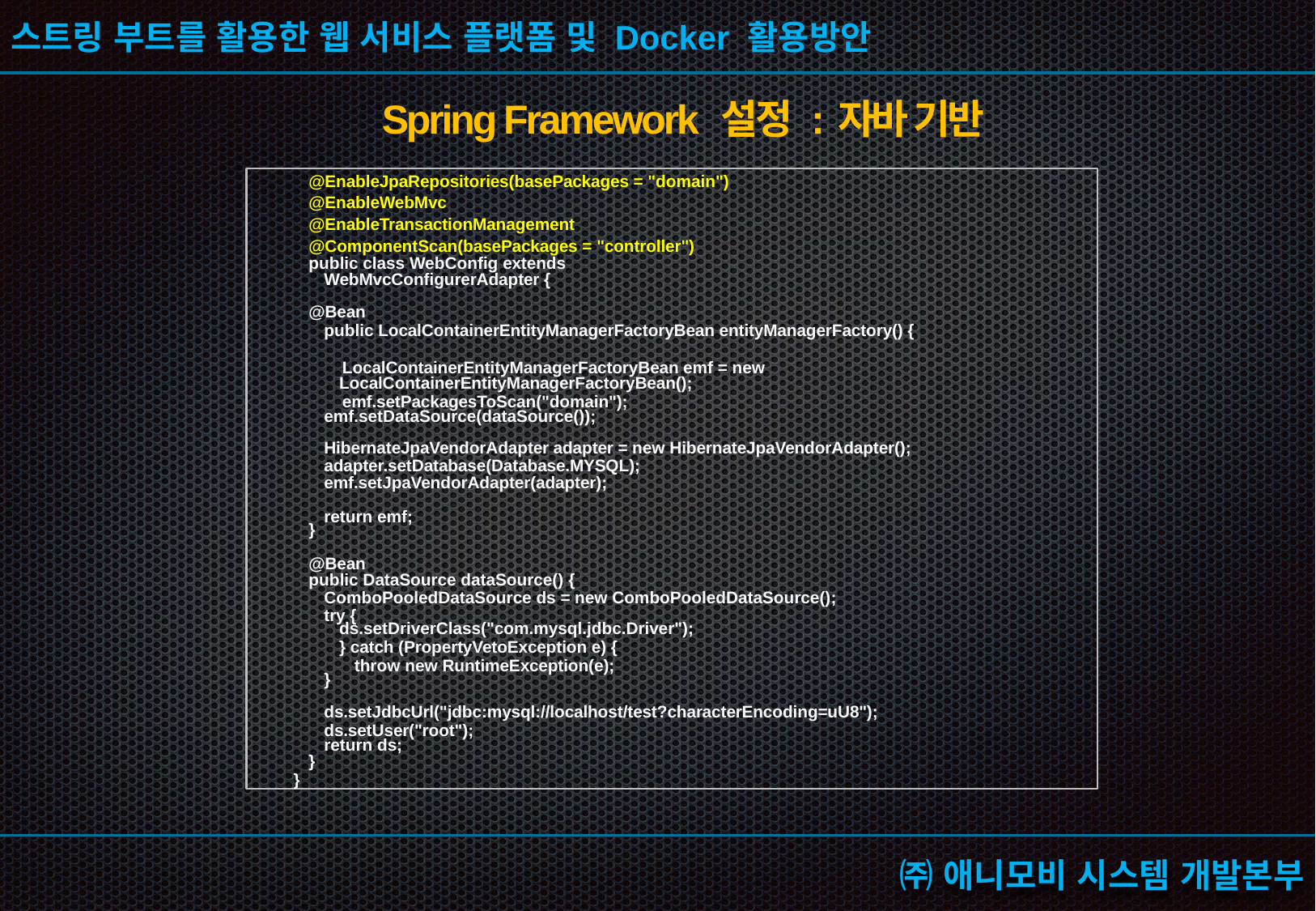

Spring Framework 설정 :     자바 기반
@EnableJpaRepositories(basePackages = "domain")
@EnableWebMvc
@EnableTransactionManagement
@ComponentScan(basePackages = "controller")
public class WebConﬁg extends WebMvcConﬁgurerAdapter {

@Bean
public LocalContainerEntityManagerFactoryBean entityManagerFactory() {

    LocalContainerEntityManagerFactoryBean emf = new LocalContainerEntityManagerFactoryBean();
    emf.setPackagesToScan("domain");
emf.setDataSource(dataSource());

HibernateJpaVendorAdapter adapter = new HibernateJpaVendorAdapter();
adapter.setDatabase(Database.MYSQL);
emf.setJpaVendorAdapter(adapter);

return emf;
}

@Bean
public DataSource dataSource() {
ComboPooledDataSource ds = new ComboPooledDataSource();
try {
ds.setDriverClass("com.mysql.jdbc.Driver");
} catch (PropertyVetoException e) {
	throw new RuntimeException(e);
}

ds.setJdbcUrl("jdbc:mysql://localhost/test?characterEncoding=uU8");
ds.setUser("root");
return ds;
}
}